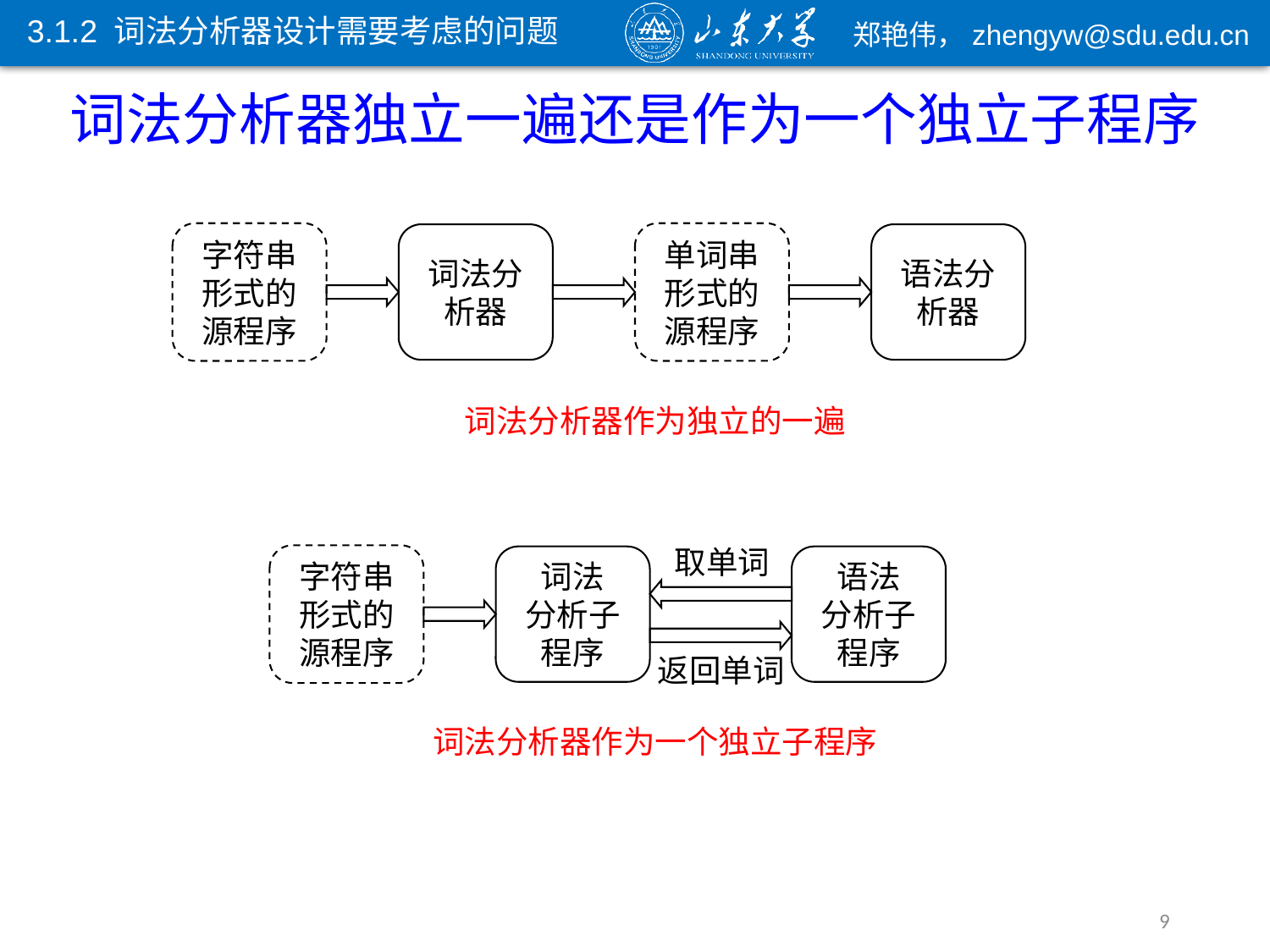

3.1.2 词法分析器设计需要考虑的问题
词法分析器独立一遍还是作为一个独立子程序
字符串形式的源程序
单词串形式的源程序
词法分析器
语法分析器

词法分析器作为独立的一遍
取单词
字符串形式的源程序
词法
分析子程序
语法
分析子程序

返回单词
词法分析器作为一个独立子程序
9